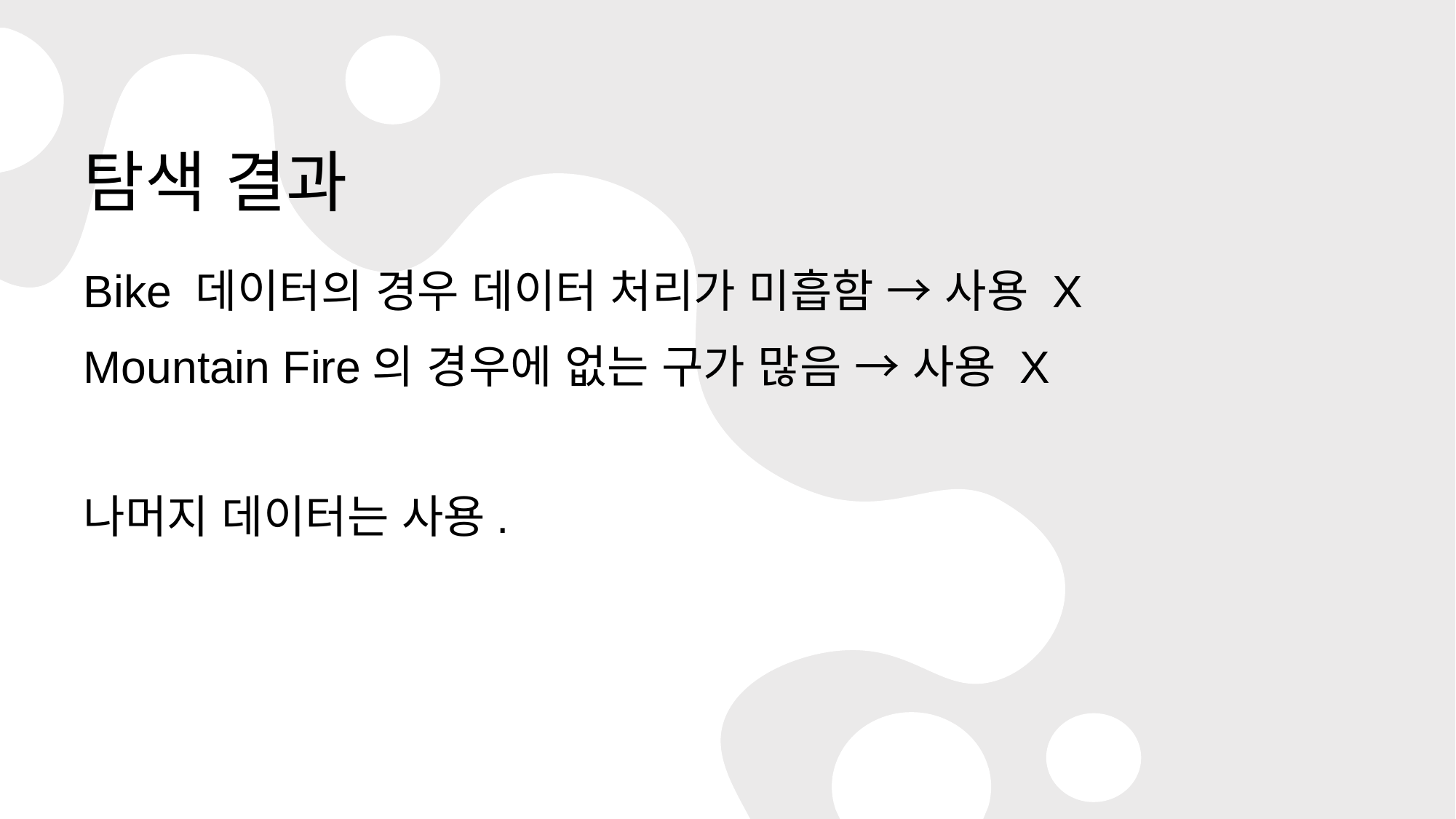

# 탐색 결과
Bike 데이터의 경우 데이터 처리가 미흡함 → 사용 X
Mountain Fire의 경우에 없는 구가 많음 → 사용 X

나머지 데이터는 사용.